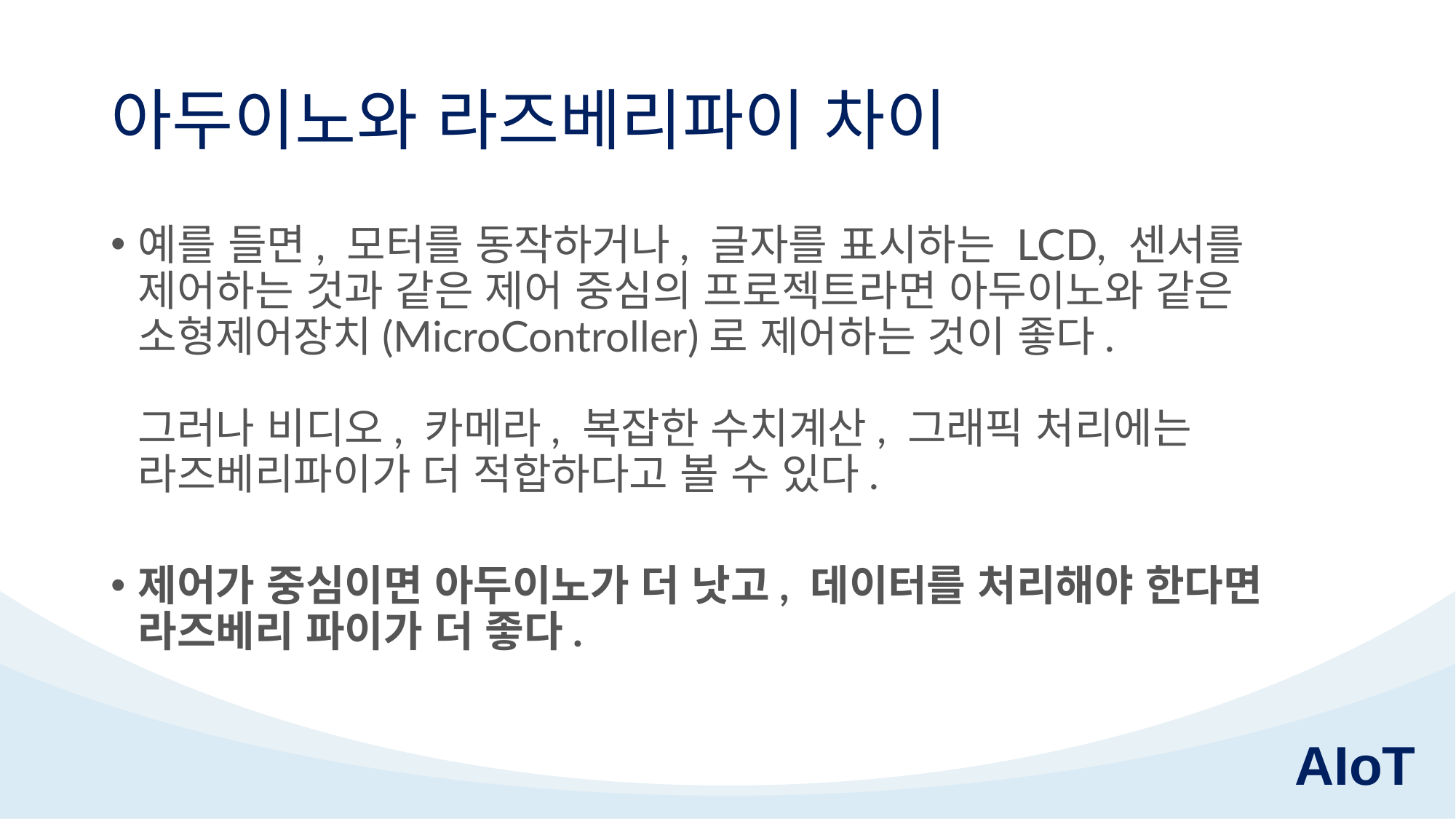

# 아두이노와 라즈베리파이 차이
예를 들면, 모터를 동작하거나, 글자를 표시하는 LCD, 센서를 제어하는 것과 같은 제어 중심의 프로젝트라면 아두이노와 같은 소형제어장치(MicroController)로 제어하는 것이 좋다.
그러나 비디오, 카메라, 복잡한 수치계산, 그래픽 처리에는 라즈베리파이가 더 적합하다고 볼 수 있다.
제어가 중심이면 아두이노가 더 낫고, 데이터를 처리해야 한다면 라즈베리 파이가 더 좋다.